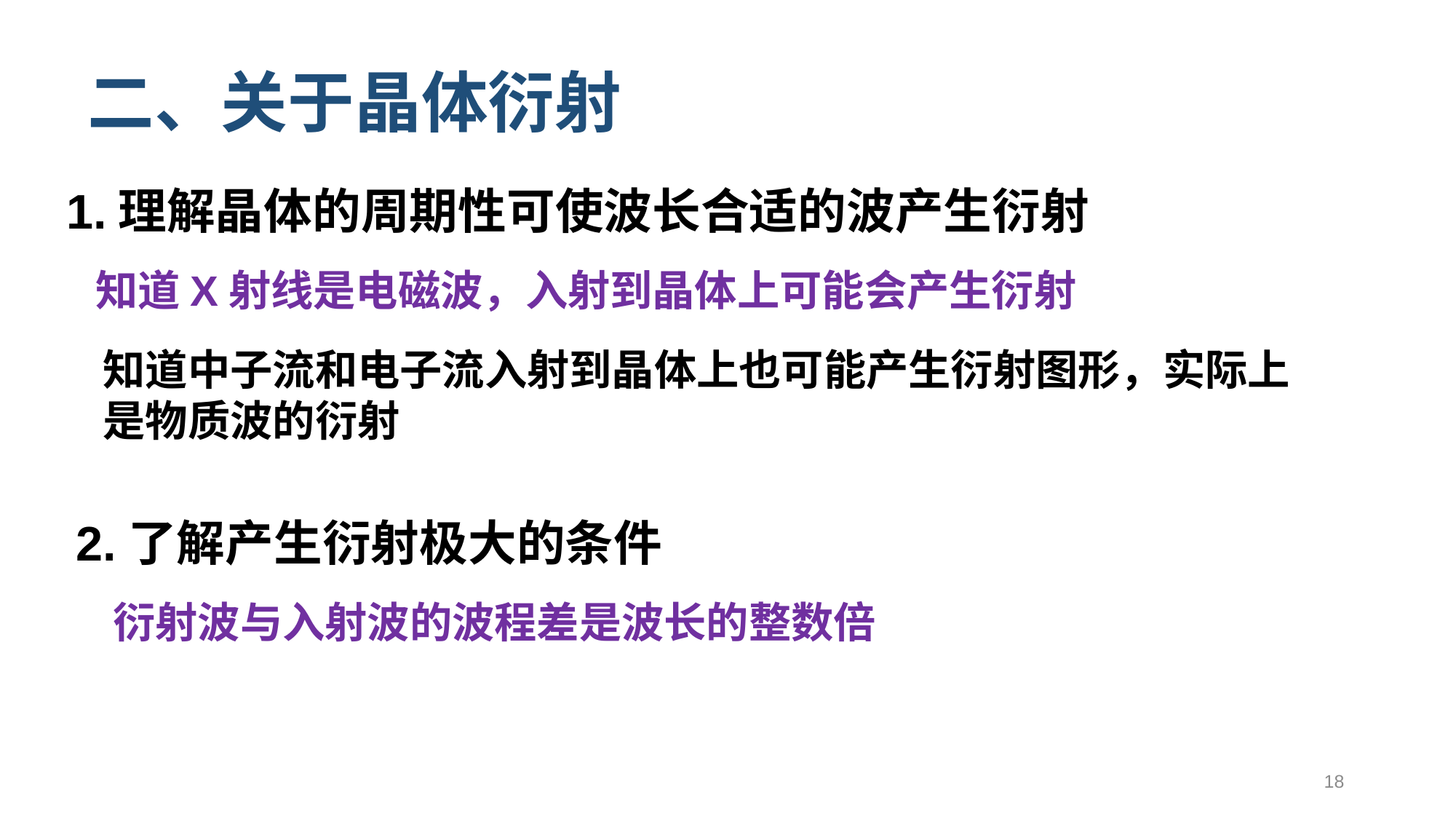

二、关于晶体衍射
1.理解晶体的周期性可使波长合适的波产生衍射
知道X射线是电磁波，入射到晶体上可能会产生衍射
知道中子流和电子流入射到晶体上也可能产生衍射图形，实际上是物质波的衍射
2.了解产生衍射极大的条件
衍射波与入射波的波程差是波长的整数倍
18